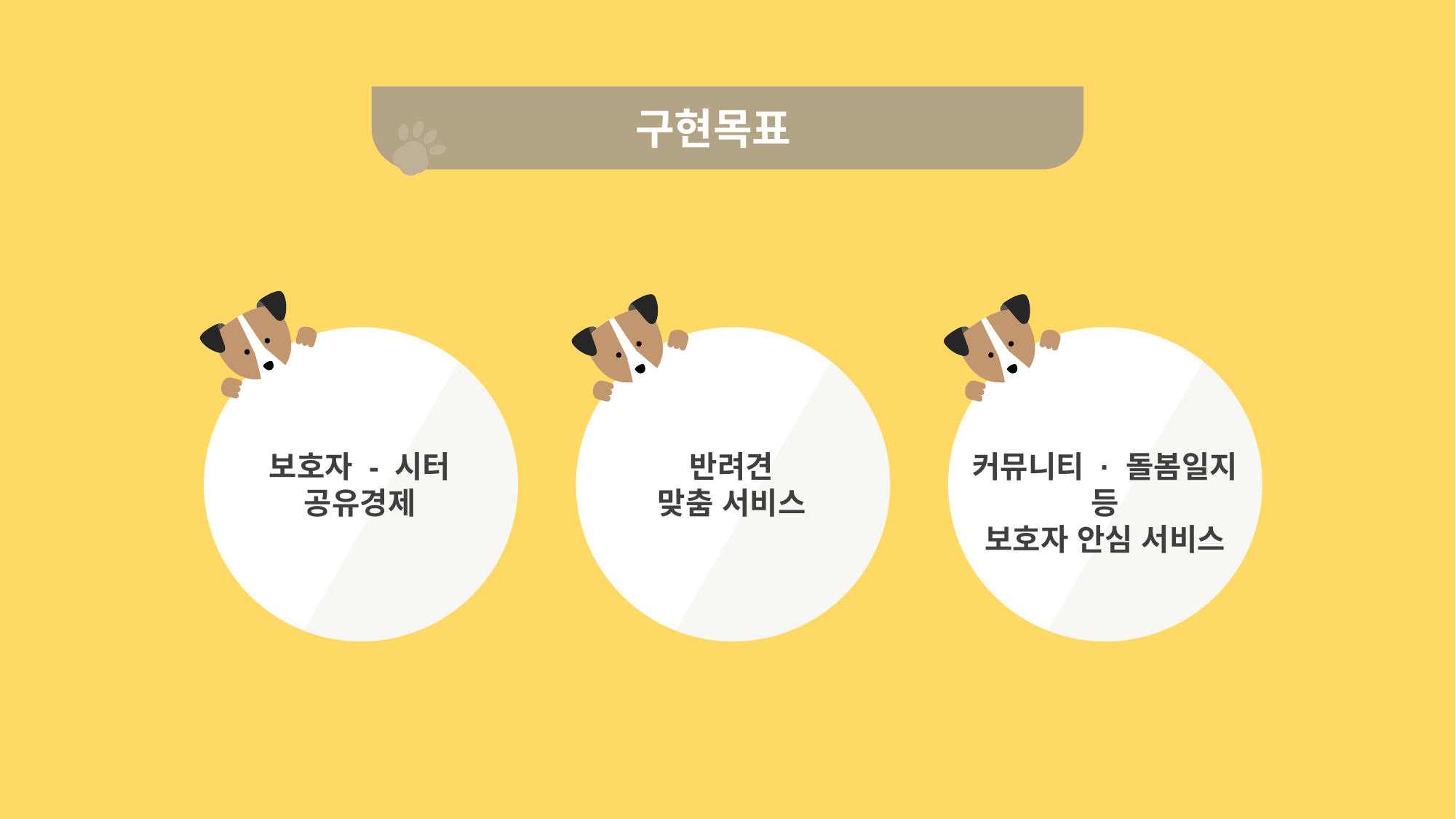

구현목표

보호자 - 시터
공유경제

반려견
맞춤 서비스
커뮤니티 · 돌봄일지 등
보호자 안심 서비스